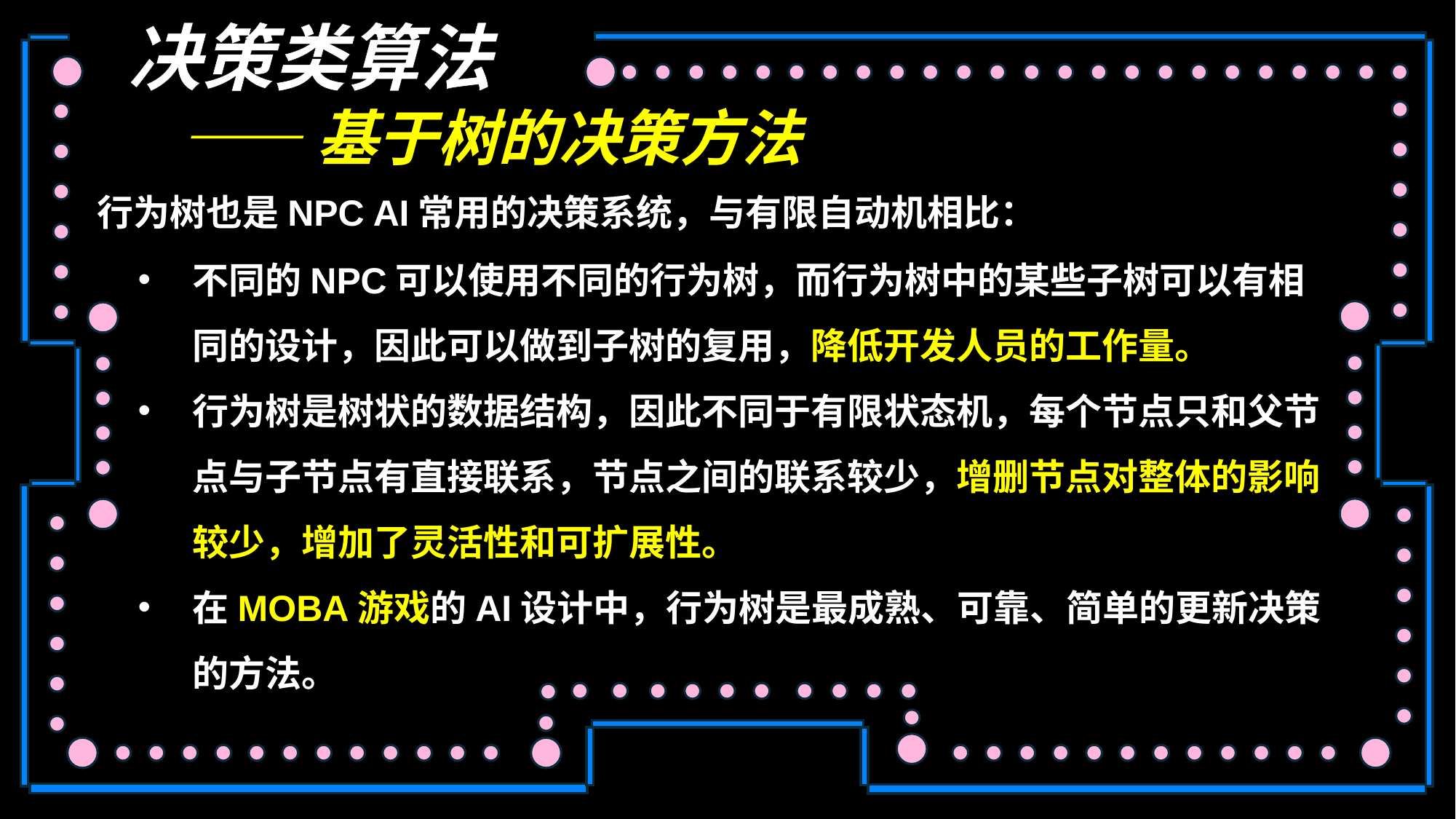

决策类算法

——基于树的决策方法

行为树也是NPC AI常用的决策系统，与有限自动机相比：

不同的NPC可以使用不同的行为树，而行为树中的某些子树可以有相同的设计，因此可以做到子树的复用，降低开发人员的工作量。
行为树是树状的数据结构，因此不同于有限状态机，每个节点只和父节点与子节点有直接联系，节点之间的联系较少，增删节点对整体的影响较少，增加了灵活性和可扩展性。
在MOBA游戏的AI设计中，行为树是最成熟、可靠、简单的更新决策的方法。